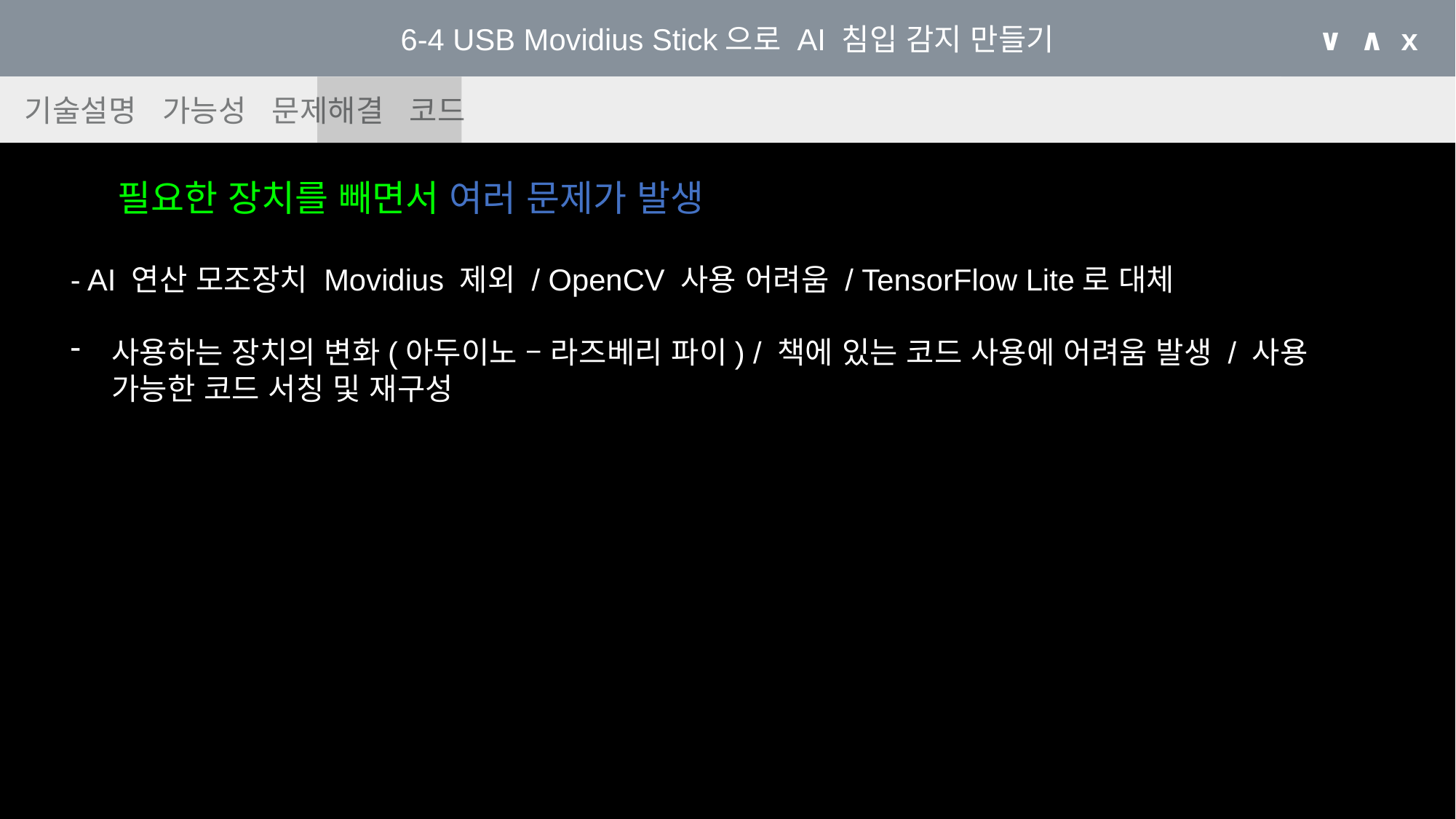

6-4 USB Movidius Stick으로 AI 침입 감지 만들기
∨  ∧  x
 기술설명   가능성   문제해결   코드

필요한 장치를 빼면서 여러 문제가 발생
- AI 연산 모조장치 Movidius 제외 / OpenCV 사용 어려움 / TensorFlow Lite로 대체

사용하는 장치의 변화(아두이노 – 라즈베리 파이) / 책에 있는 코드 사용에 어려움 발생 / 사용 가능한 코드 서칭 및 재구성